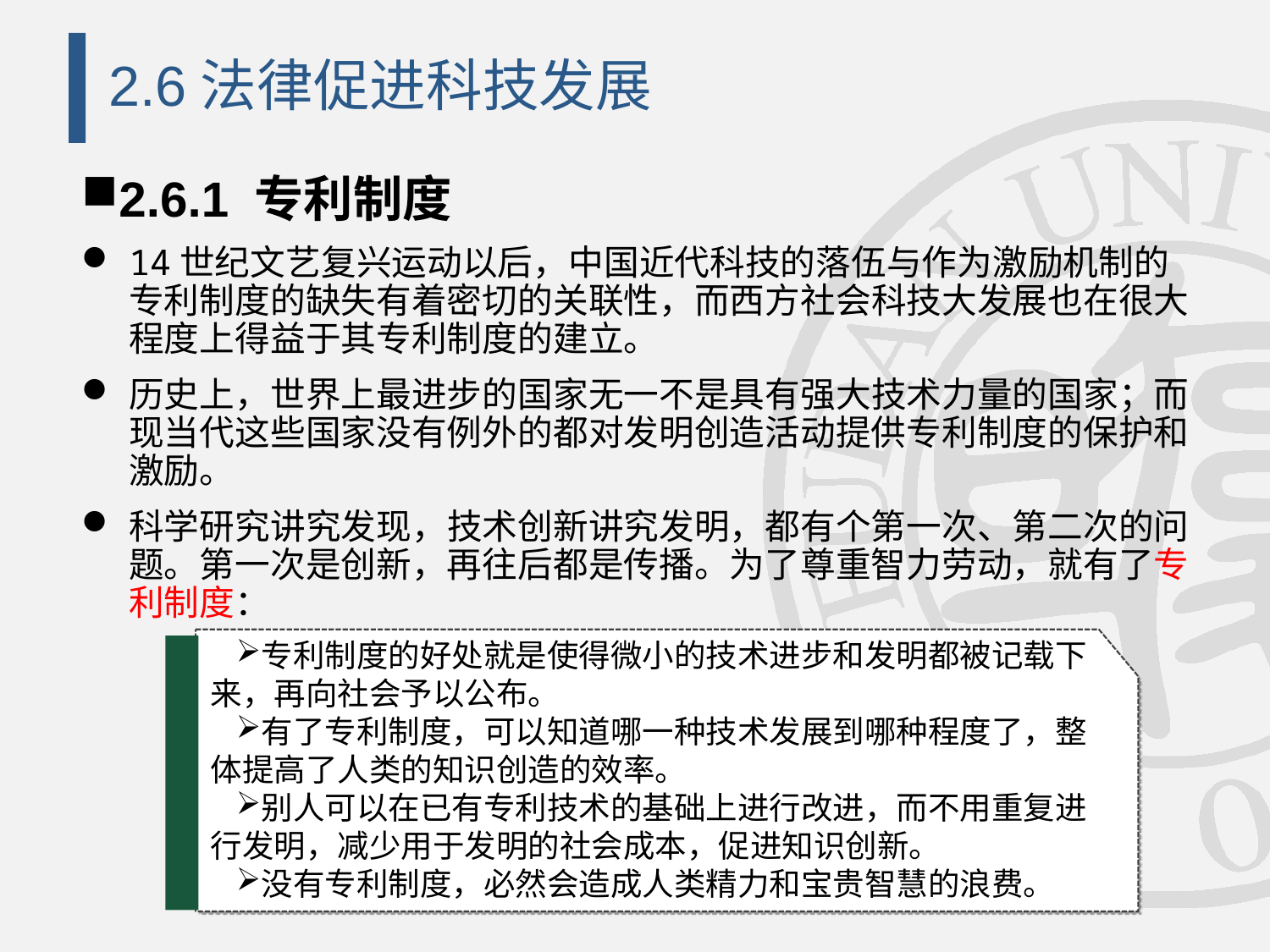

# 2.6法律促进科技发展
2.6.1 专利制度
14世纪文艺复兴运动以后，中国近代科技的落伍与作为激励机制的专利制度的缺失有着密切的关联性，而西方社会科技大发展也在很大程度上得益于其专利制度的建立。
历史上，世界上最进步的国家无一不是具有强大技术力量的国家；而现当代这些国家没有例外的都对发明创造活动提供专利制度的保护和激励。
科学研究讲究发现，技术创新讲究发明，都有个第一次、第二次的问题。第一次是创新，再往后都是传播。为了尊重智力劳动，就有了专利制度：

专利制度的好处就是使得微小的技术进步和发明都被记载下来，再向社会予以公布。
有了专利制度，可以知道哪一种技术发展到哪种程度了，整体提高了人类的知识创造的效率。
别人可以在已有专利技术的基础上进行改进，而不用重复进行发明，减少用于发明的社会成本，促进知识创新。
没有专利制度，必然会造成人类精力和宝贵智慧的浪费。